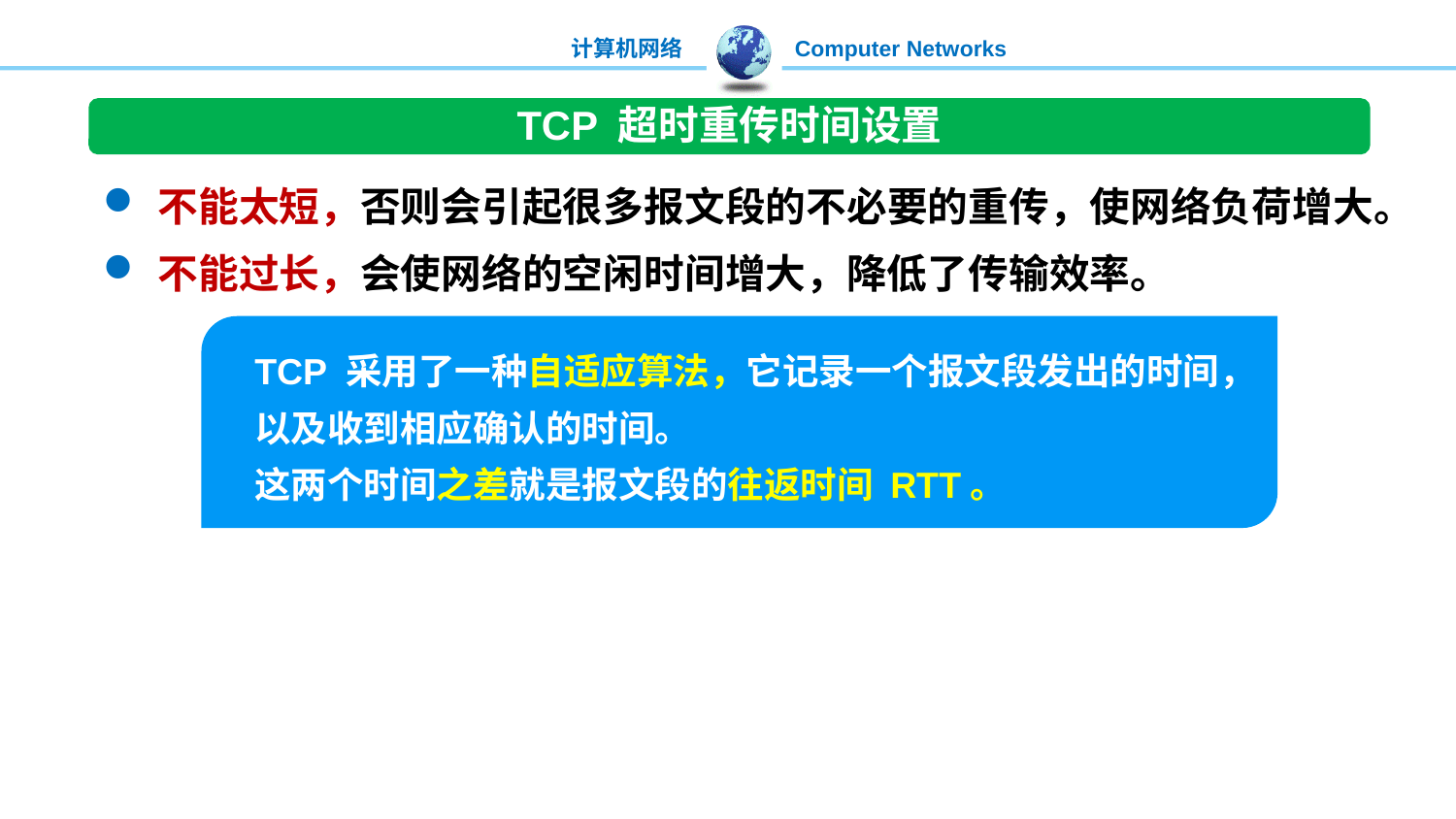

TCP 超时重传时间设置

不能太短，否则会引起很多报文段的不必要的重传，使网络负荷增大。
不能过长，会使网络的空闲时间增大，降低了传输效率。

TCP 采用了一种自适应算法，它记录一个报文段发出的时间，以及收到相应确认的时间。
这两个时间之差就是报文段的往返时间 RTT。